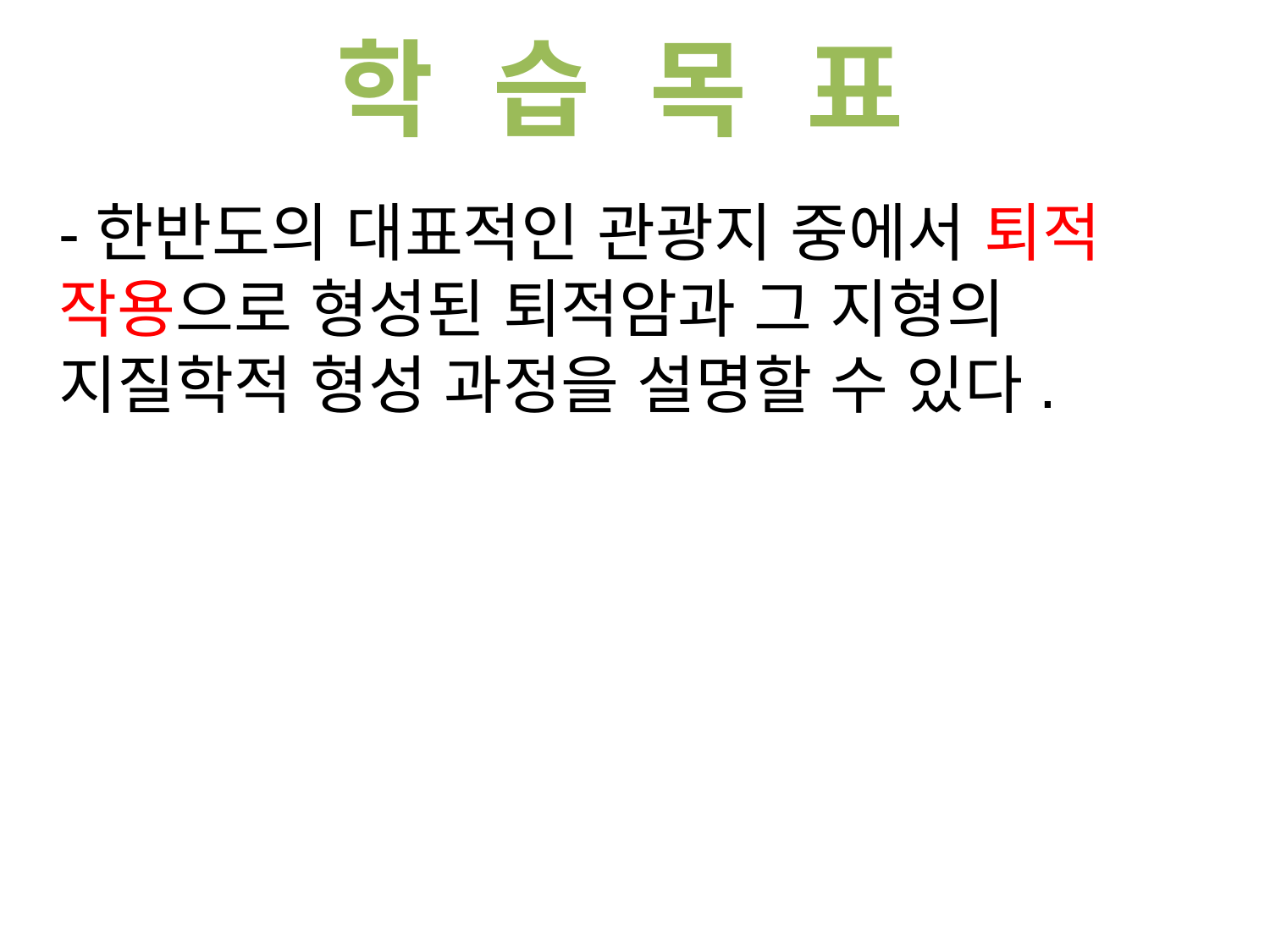

학  습  목  표
-한반도의 대표적인 관광지 중에서 퇴적 작용으로 형성된 퇴적암과 그 지형의 지질학적 형성 과정을 설명할 수 있다.